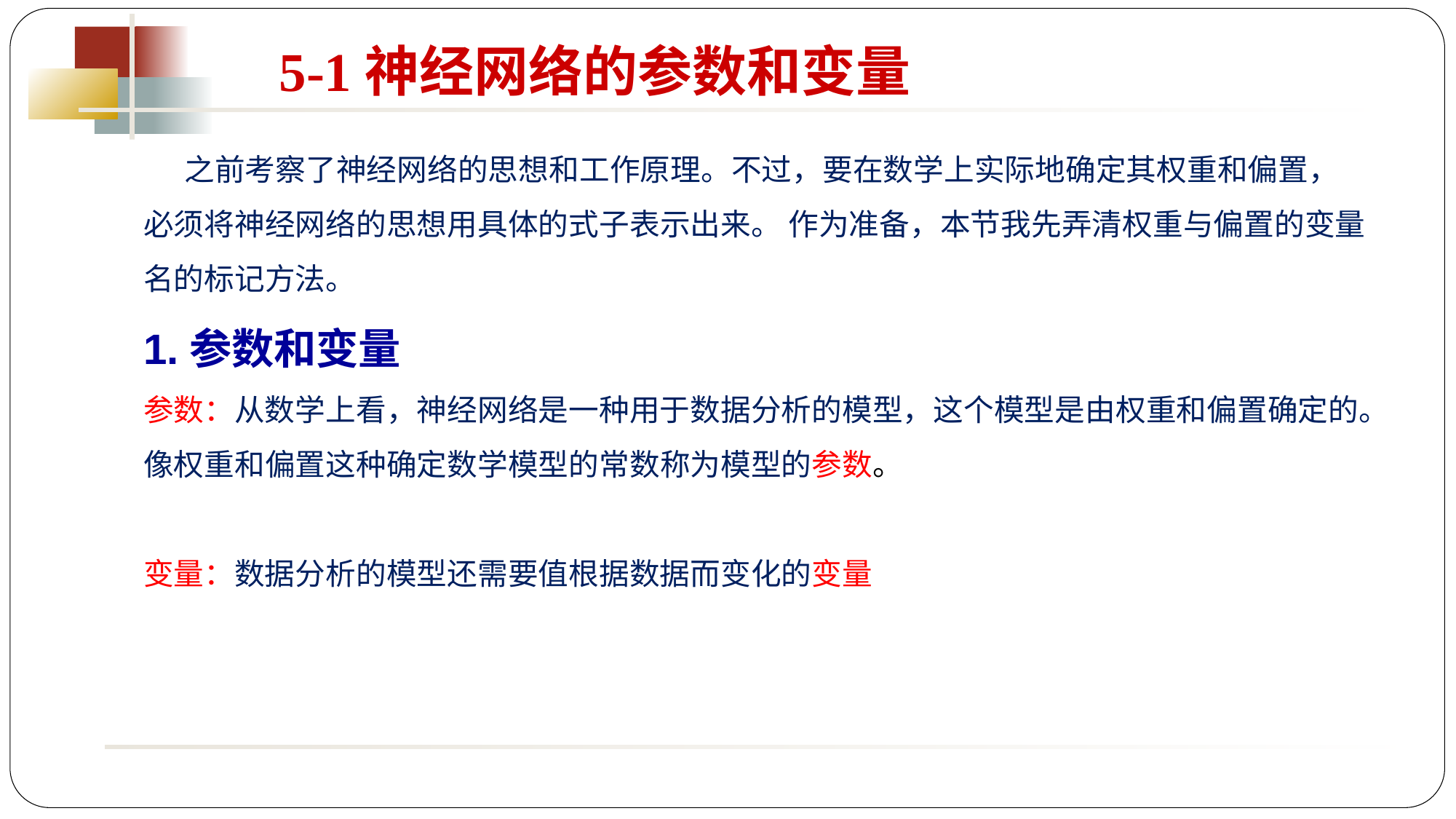

5-1神经网络的参数和变量
     之前考察了神经网络的思想和工作原理。不过，要在数学上实际地确定其权重和偏置，必须将神经网络的思想用具体的式子表示出来。 作为准备，本节我先弄清权重与偏置的变量名的标记方法。
1.参数和变量
参数：从数学上看，神经网络是一种用于数据分析的模型，这个模型是由权重和偏置确定的。像权重和偏置这种确定数学模型的常数称为模型的参数。

变量：数据分析的模型还需要值根据数据而变化的变量